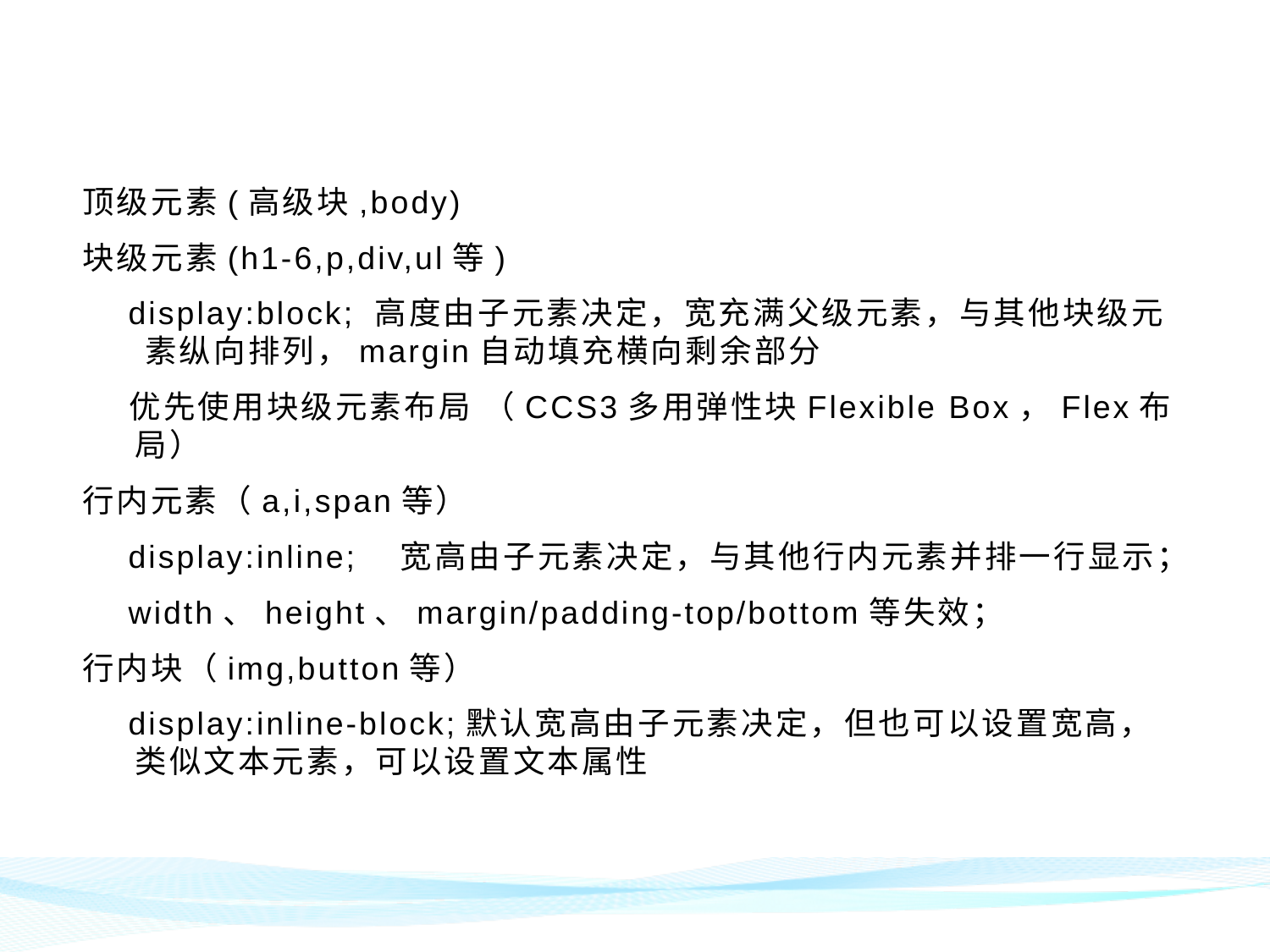

#

顶级元素(高级块,body)
块级元素(h1-6,p,div,ul等)
    display:block; 高度由子元素决定，宽充满父级元素，与其他块级元    素纵向排列，margin自动填充横向剩余部分
    优先使用块级元素布局 （CCS3多用弹性块Flexible Box，Flex布局）
行内元素（a,i,span等）
    display:inline;   宽高由子元素决定，与其他行内元素并排一行显示；
    width、height、margin/padding-top/bottom等失效；
行内块（img,button等）
    display:inline-block;默认宽高由子元素决定，但也可以设置宽高，类似文本元素，可以设置文本属性